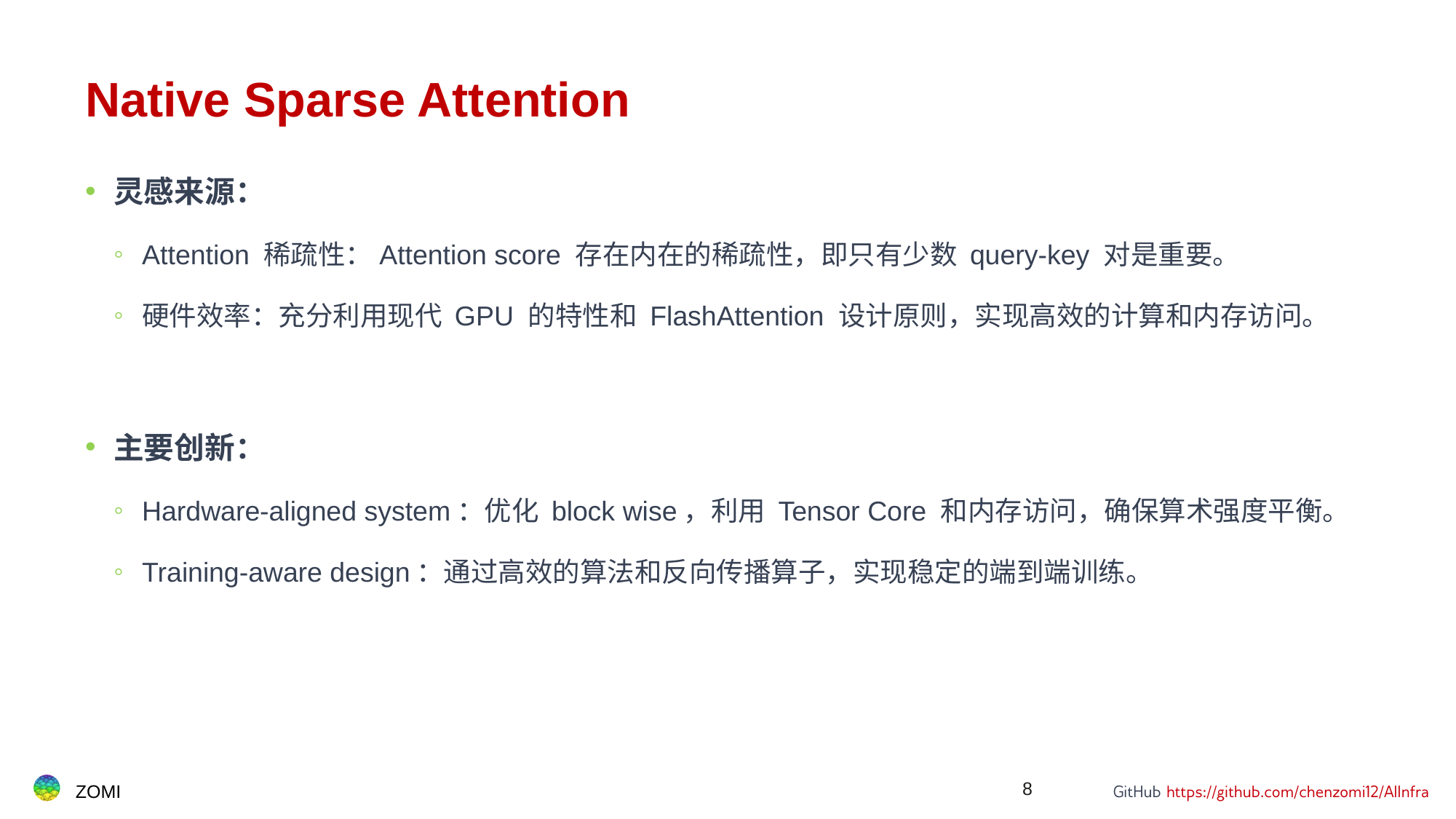

# Native Sparse Attention
灵感来源：
Attention 稀疏性：Attention score 存在内在的稀疏性，即只有少数 query-key 对是重要。
硬件效率：充分利用现代 GPU 的特性和 FlashAttention 设计原则，实现高效的计算和内存访问。

主要创新：
Hardware-aligned system：优化 block wise，利用 Tensor Core 和内存访问，确保算术强度平衡。
Training-aware design：通过高效的算法和反向传播算子，实现稳定的端到端训练。